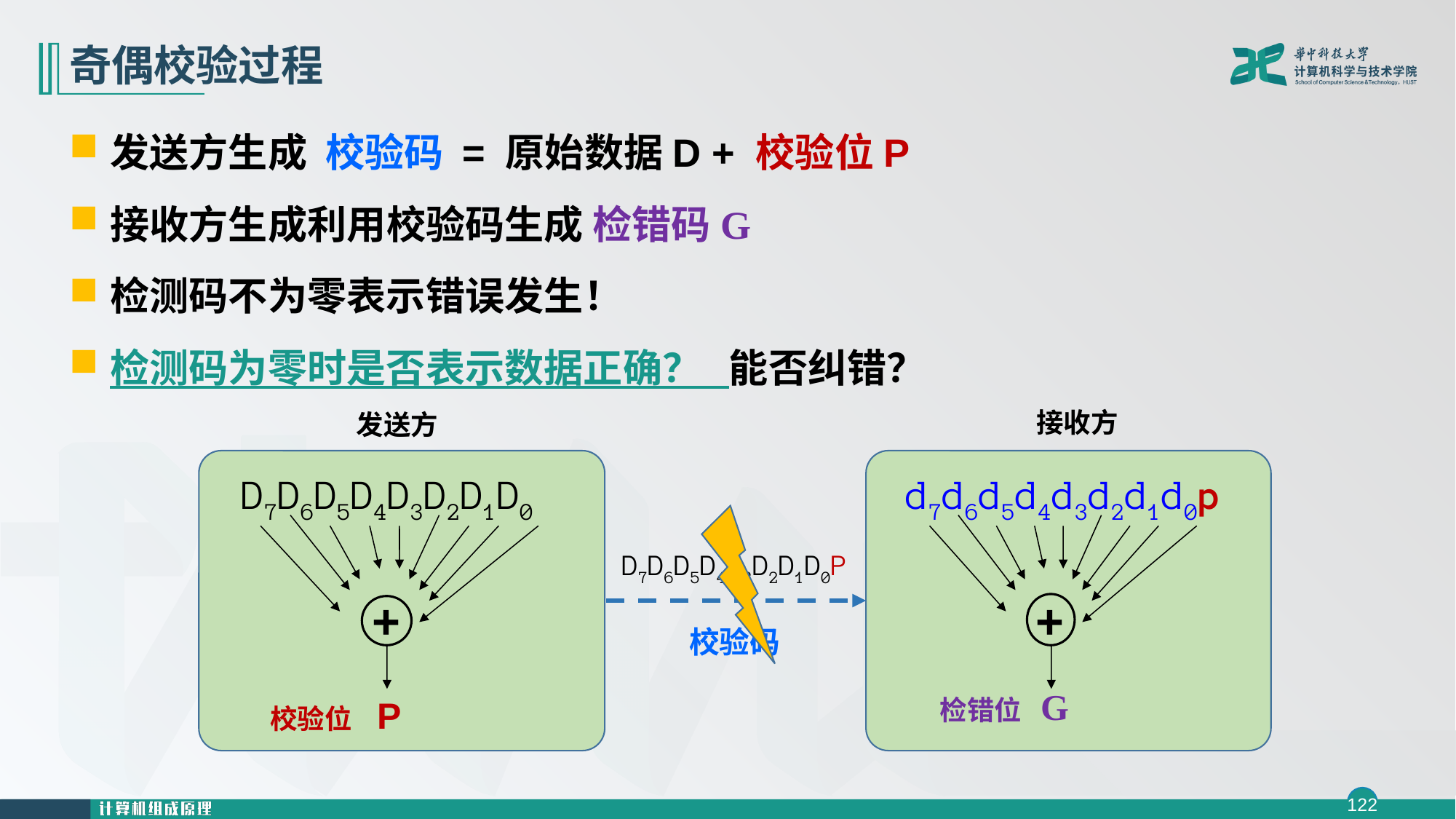

# 奇偶校验过程
发送方生成  校验码 = 原始数据D + 校验位P
接收方生成利用校验码生成 检错码G
检测码不为零表示错误发生！
检测码为零时是否表示数据正确？   能否纠错？

接收方

d7d6d5d4d3d2d1d0p

+

检错位  G
D7D6D5D4D3D2D1D0P

校验码
发送方

D7D6D5D4D3D2D1D0

+

校验位  P